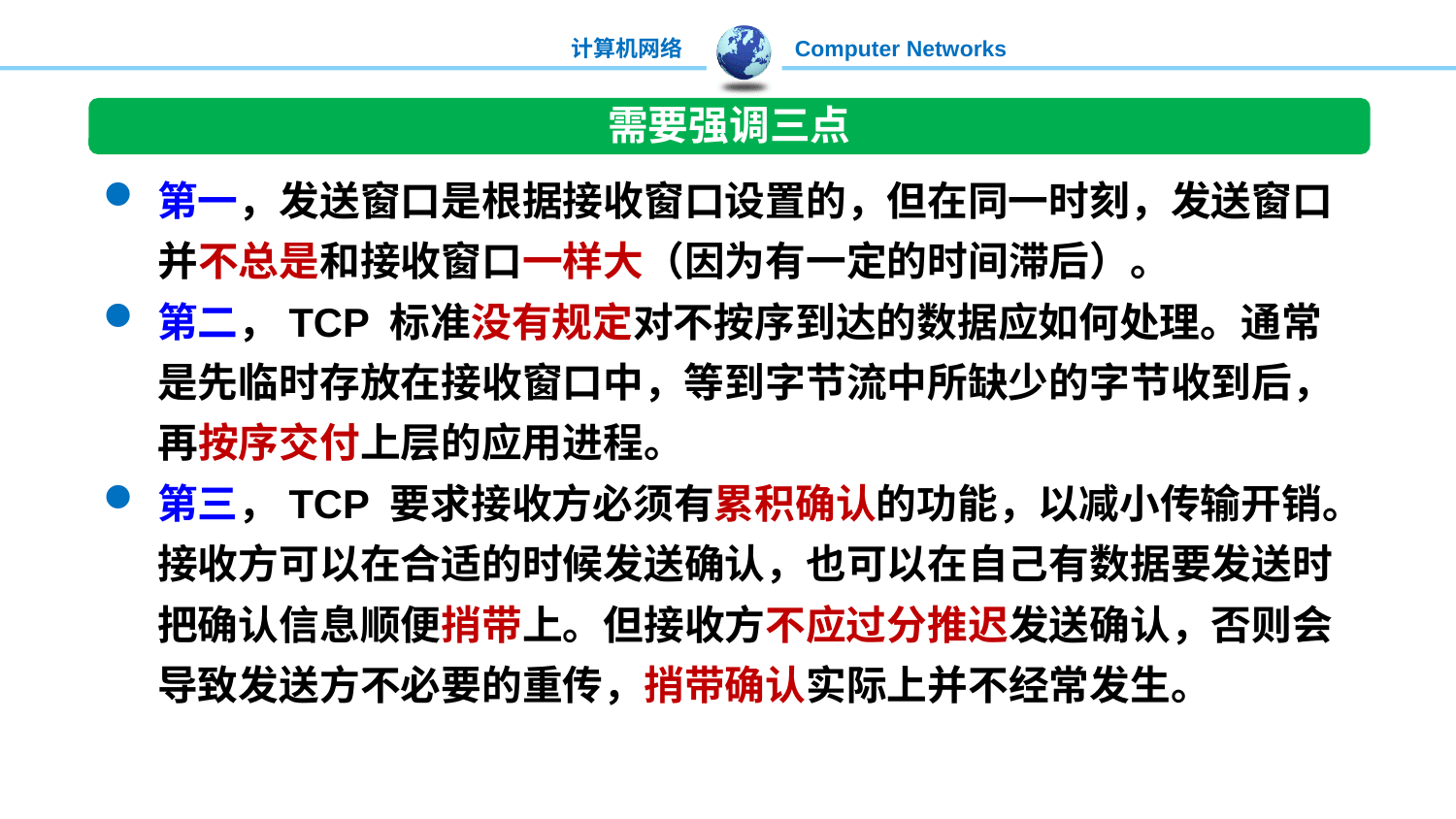

需要强调三点

第一，发送窗口是根据接收窗口设置的，但在同一时刻，发送窗口并不总是和接收窗口一样大（因为有一定的时间滞后）。
第二，TCP 标准没有规定对不按序到达的数据应如何处理。通常是先临时存放在接收窗口中，等到字节流中所缺少的字节收到后，再按序交付上层的应用进程。
第三，TCP 要求接收方必须有累积确认的功能，以减小传输开销。接收方可以在合适的时候发送确认，也可以在自己有数据要发送时把确认信息顺便捎带上。但接收方不应过分推迟发送确认，否则会导致发送方不必要的重传，捎带确认实际上并不经常发生。